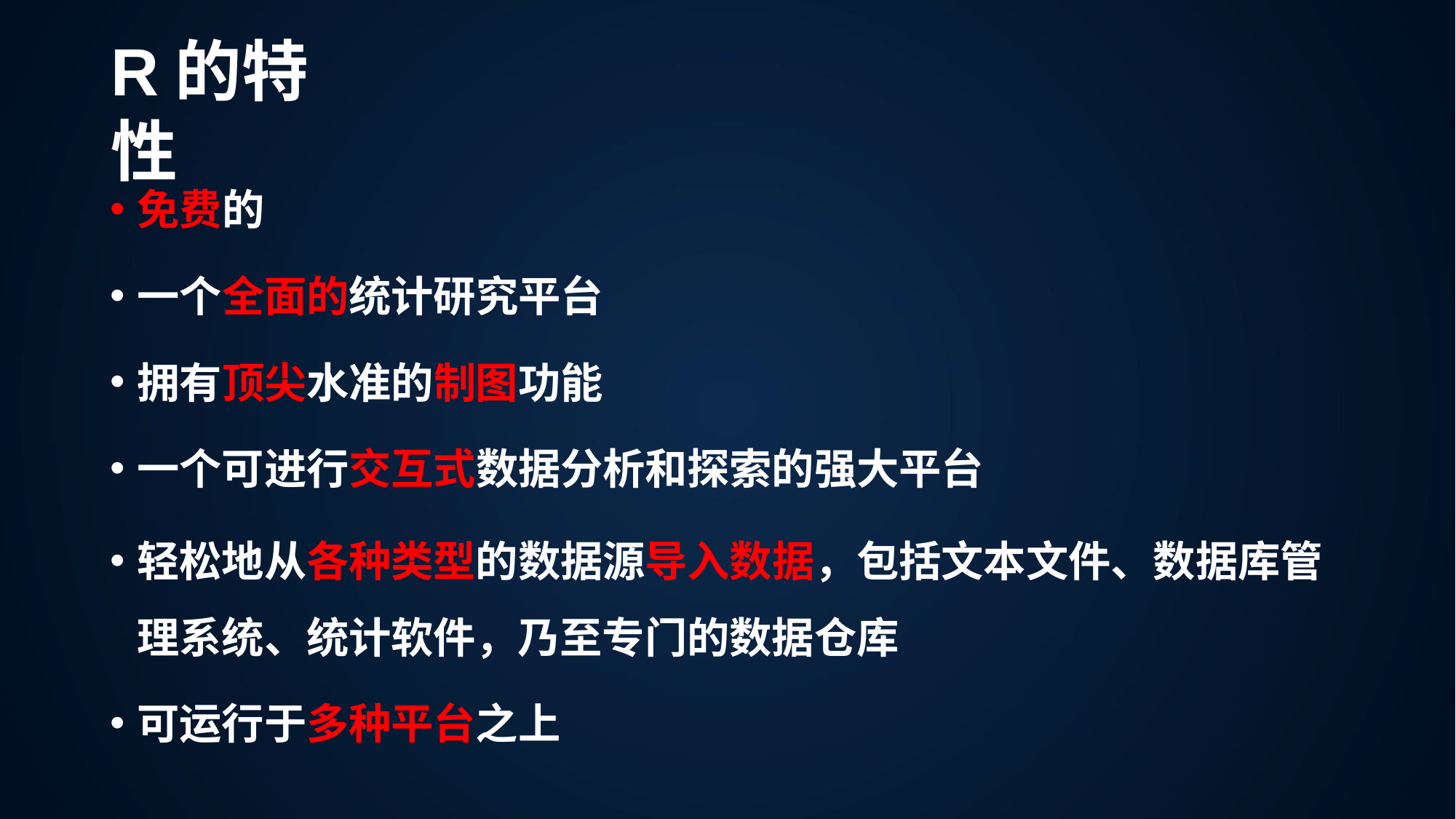

# R的特性
免费的
一个全面的统计研究平台
拥有顶尖水准的制图功能
一个可进行交互式数据分析和探索的强大平台
轻松地从各种类型的数据源导入数据，包括文本文件、数据库管 理系统、统计软件，乃至专门的数据仓库
可运行于多种平台之上